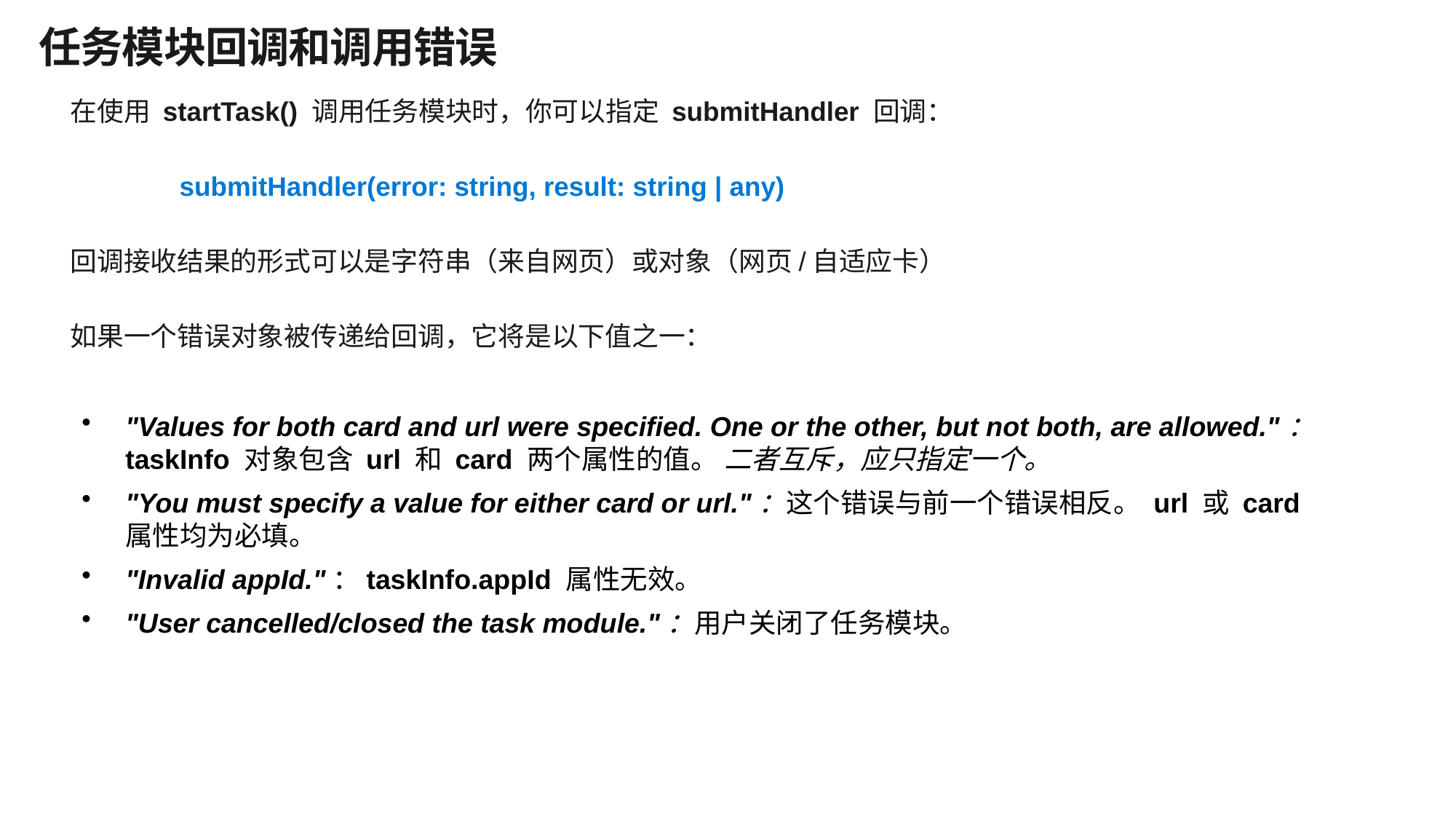

# 任务模块回调和调用错误
在使用 startTask() 调用任务模块时，你可以指定 submitHandler 回调：

	submitHandler(error: string, result: string | any)

回调接收结果的形式可以是字符串（来自网页）或对象（网页/自适应卡）

如果一个错误对象被传递给回调，它将是以下值之一：
"Values for both card and url were specified. One or the other, but not both, are allowed."：taskInfo 对象包含 url 和 card 两个属性的值。 二者互斥，应只指定一个。
"You must specify a value for either card or url."：这个错误与前一个错误相反。 url 或 card 属性均为必填。
"Invalid appId."：taskInfo.appId 属性无效。
"User cancelled/closed the task module."：用户关闭了任务模块。